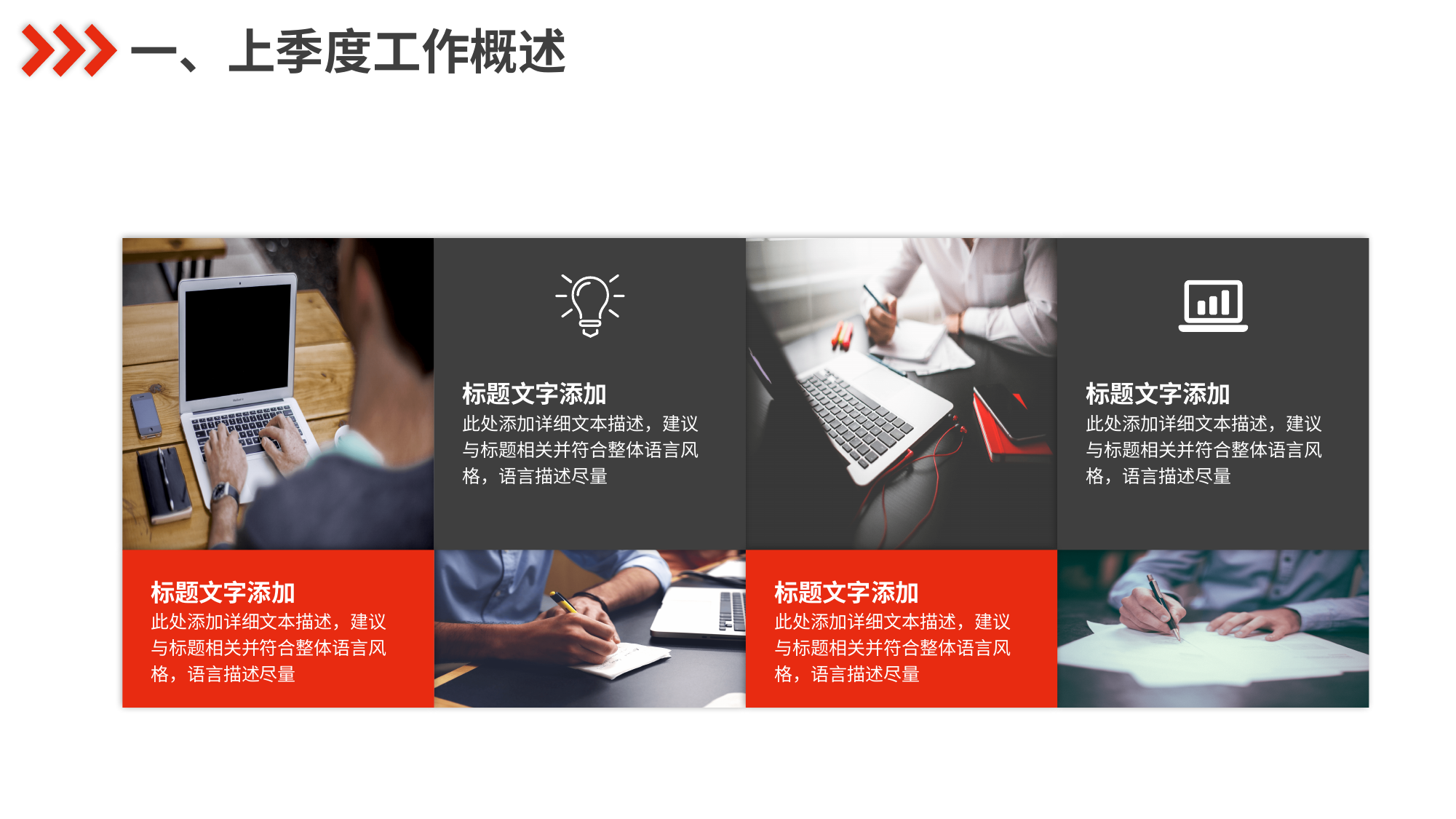

一、上季度工作概述

标题文字添加
此处添加详细文本描述，建议与标题相关并符合整体语言风格，语言描述尽量

标题文字添加
此处添加详细文本描述，建议与标题相关并符合整体语言风格，语言描述尽量

标题文字添加
此处添加详细文本描述，建议与标题相关并符合整体语言风格，语言描述尽量

标题文字添加
此处添加详细文本描述，建议与标题相关并符合整体语言风格，语言描述尽量